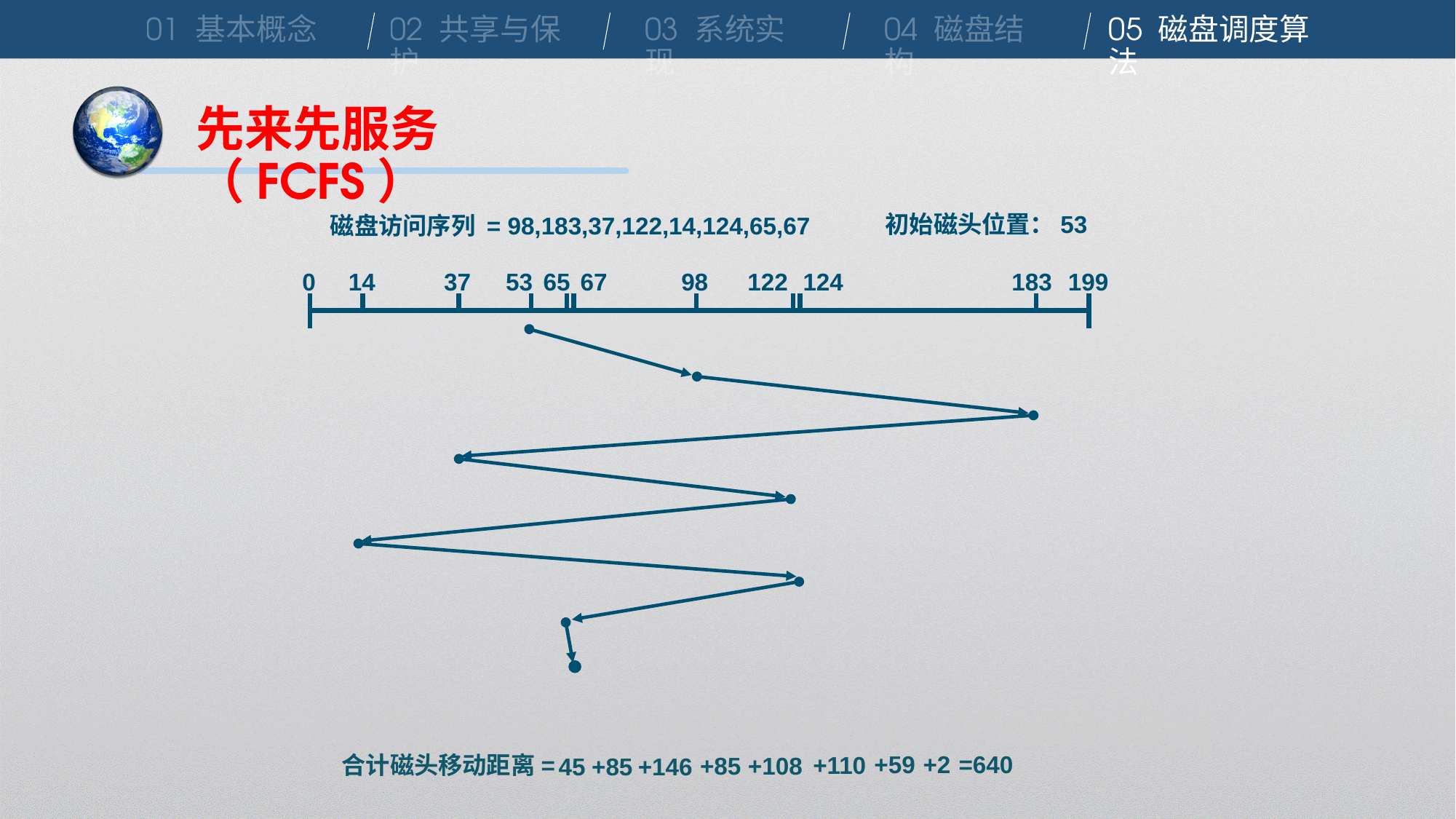

01 基本概念
02 共享与保护
03 系统实现
04 磁盘结构
05 磁盘调度算法
先来先服务（FCFS）
初始磁头位置：53
磁盘访问序列 = 98,183,37,122,14,124,65,67
0
14
37
53
65
67
98
122
124
183
199

=640
+2
+59
合计磁头移动距离=
+110
+108
+85
+146
+85
45